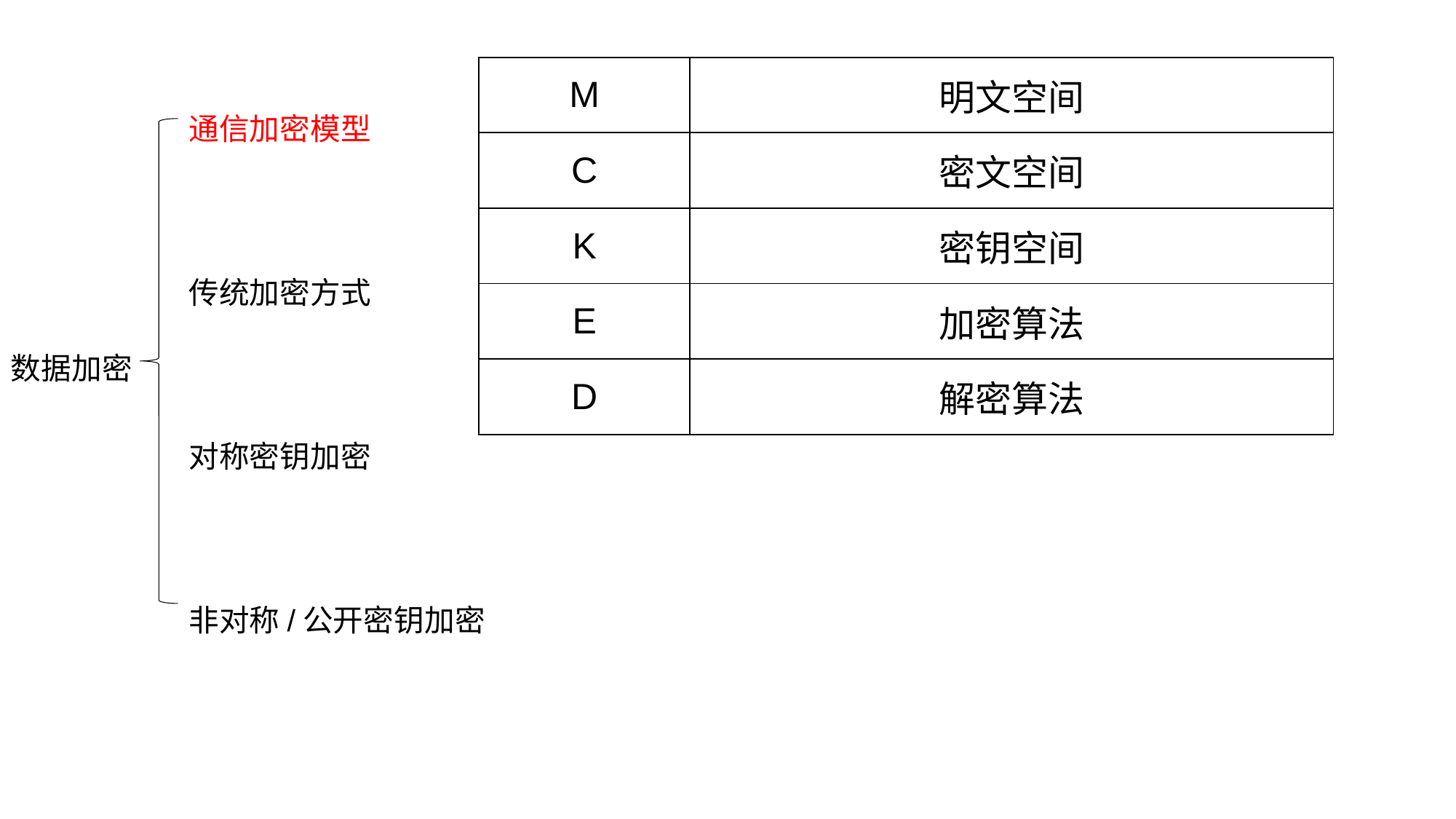

| M | 明文空间 |
| --- | --- |
| C | 密文空间 |
| K | 密钥空间 |
| E | 加密算法 |
| D | 解密算法 |
通信加密模型

传统加密方式

对称密钥加密

非对称/公开密钥加密

数据加密